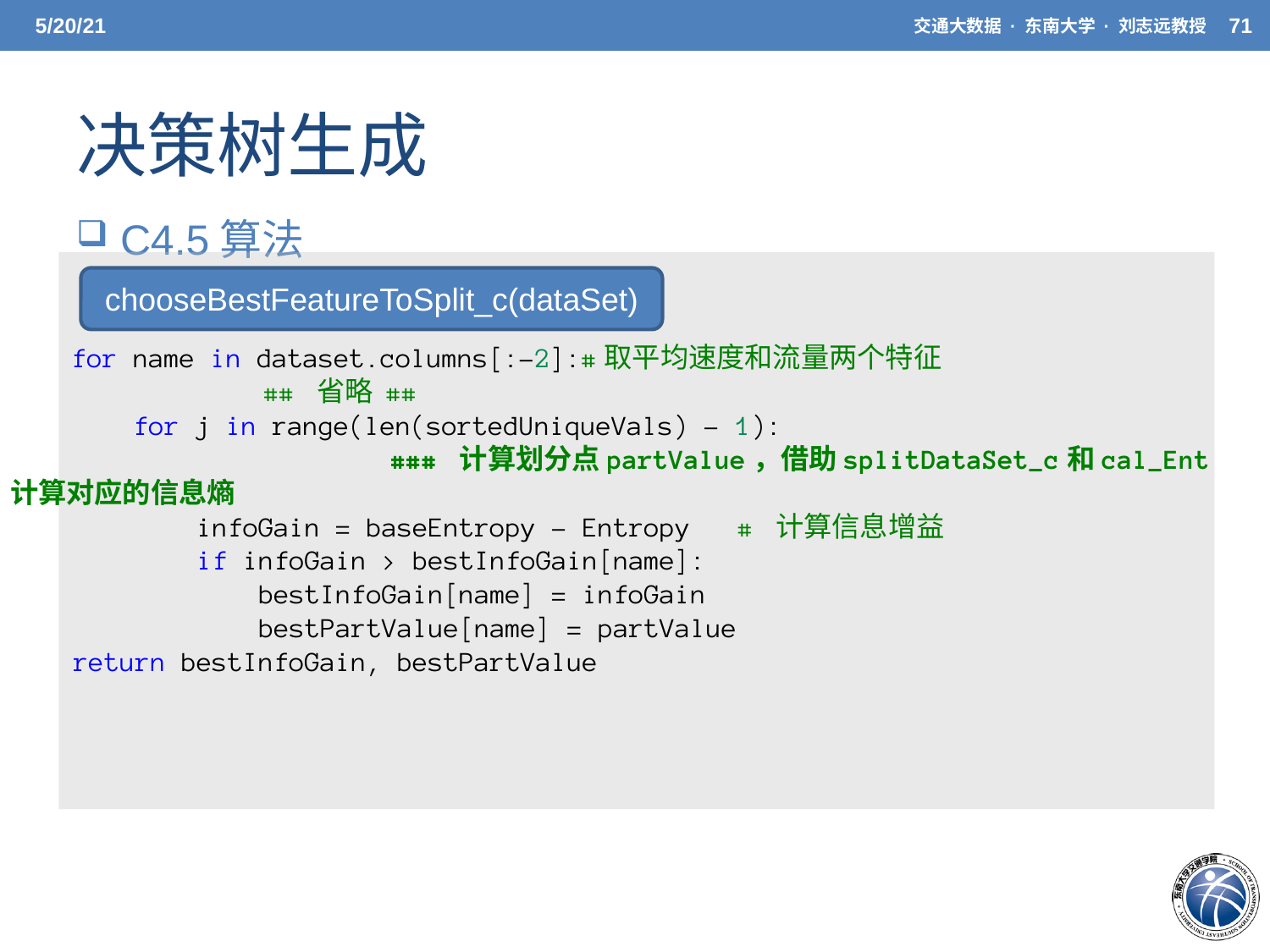

5/20/21
交通大数据 · 东南大学 · 刘志远教授
71
# 决策树生成
 C4.5算法

chooseBestFeatureToSplit_c(dataSet)
    for name in dataset.columns[:-2]:#取平均速度和流量两个特征
		## 省略 ##
        for j in range(len(sortedUniqueVals) - 1):
			### 计算划分点partValue，借助splitDataSet_c和cal_Ent计算对应的信息熵
        infoGain = baseEntropy - Entropy   # 计算信息增益
        if infoGain > bestInfoGain[name]:
            bestInfoGain[name] = infoGain
            bestPartValue[name] = partValue
return bestInfoGain, bestPartValue